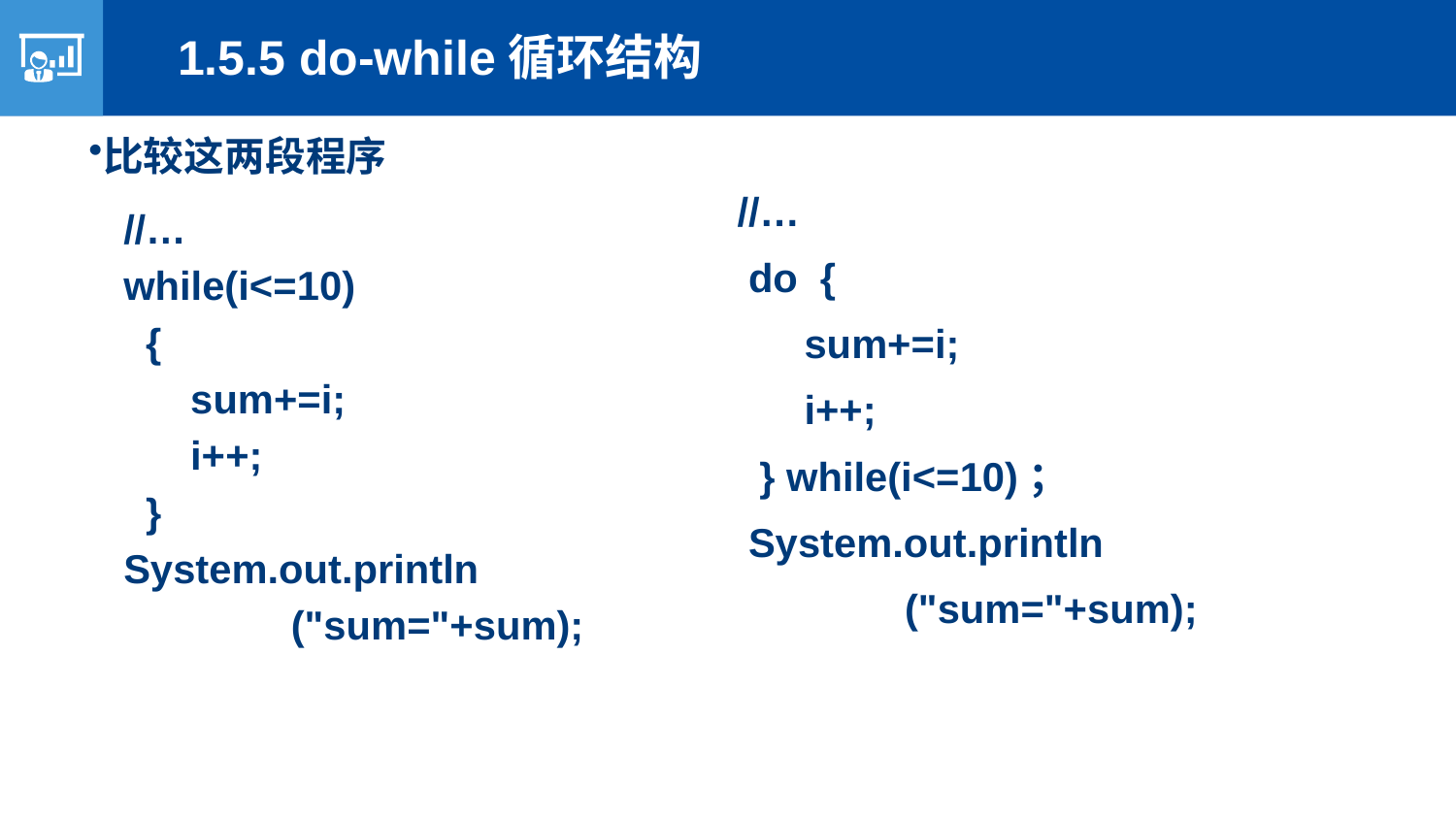

1.5.5 do-while循环结构
比较这两段程序
//…
 do  {
      sum+=i;
      i++;
  } while(i<=10)；
 System.out.println
               ("sum="+sum);
//…
while(i<=10)
  {
      sum+=i;
      i++;
  }
System.out.println
               ("sum="+sum);